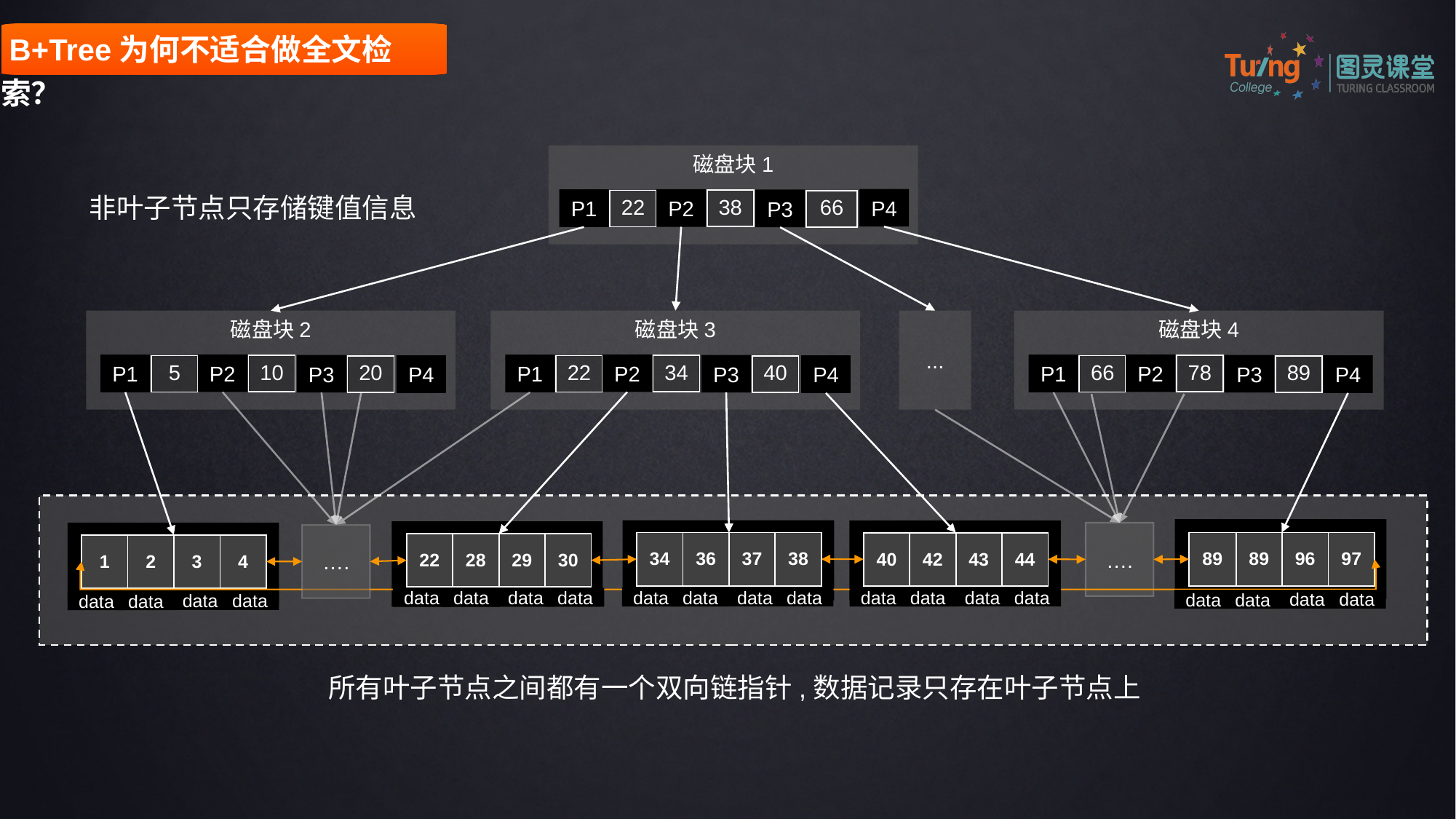

B+Tree为何不适合做全文检索？
磁盘块1
非叶子节点只存储键值信息
P4
P2
P1
P3
| 38 |
| --- |
| 22 |
| --- |
| 66 |
| --- |
磁盘块2
磁盘块3
...
磁盘块4
P2
P2
P2
P1
P1
P1
P3
P3
P3
| 10 |
| --- |
P4
| 34 |
| --- |
P4
| 78 |
| --- |
P4
| 5 |
| --- |
| 22 |
| --- |
| 66 |
| --- |
| 20 |
| --- |
| 40 |
| --- |
| 89 |
| --- |

….
….
| 34 | 36 | 37 | 38 |
| --- | --- | --- | --- |
| 89 | 89 | 96 | 97 |
| --- | --- | --- | --- |
| 40 | 42 | 43 | 44 |
| --- | --- | --- | --- |
| 22 | 28 | 29 | 30 |
| --- | --- | --- | --- |
| 1 | 2 | 3 | 4 |
| --- | --- | --- | --- |
data
data
data
data
data
data
data
data
data
data
data
data
data
data
data
data
data
data
data
data
所有叶子节点之间都有一个双向链指针,数据记录只存在叶子节点上